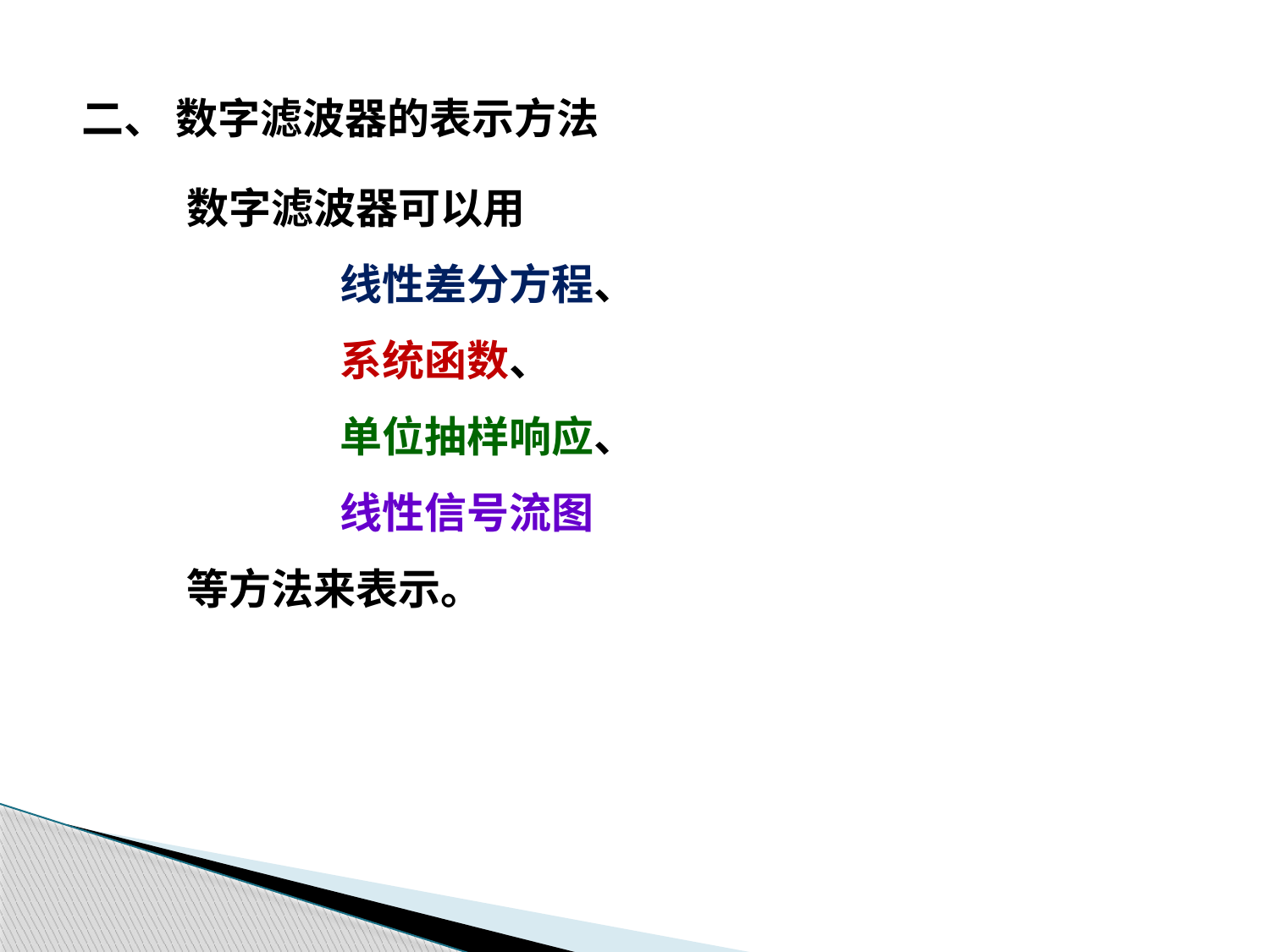

二、 数字滤波器的表示方法
数字滤波器可以用
               线性差分方程、
               系统函数、
               单位抽样响应、
               线性信号流图
等方法来表示。